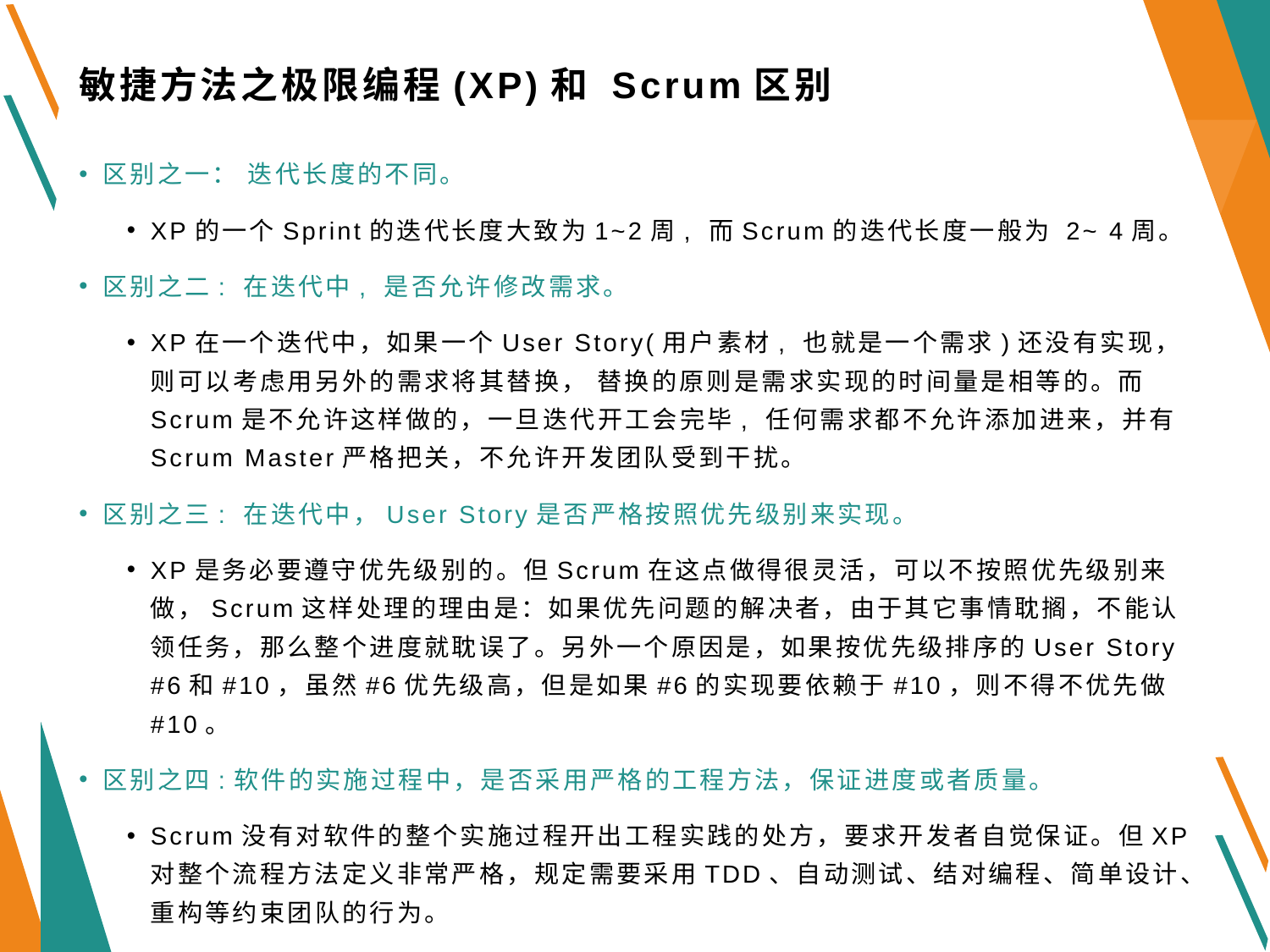

# 敏捷方法之极限编程(XP)和 Scrum区别
区别之一： 迭代长度的不同。
XP的一个Sprint的迭代长度大致为1~2周, 而Scrum的迭代长度一般为 2~ 4周。
区别之二: 在迭代中, 是否允许修改需求。
XP在一个迭代中，如果一个User Story(用户素材, 也就是一个需求)还没有实现， 则可以考虑用另外的需求将其替换， 替换的原则是需求实现的时间量是相等的。而Scrum是不允许这样做的，一旦迭代开工会完毕, 任何需求都不允许添加进来，并有Scrum Master严格把关，不允许开发团队受到干扰。
区别之三: 在迭代中，User Story是否严格按照优先级别来实现。
XP是务必要遵守优先级别的。但Scrum在这点做得很灵活，可以不按照优先级别来做，Scrum这样处理的理由是：如果优先问题的解决者，由于其它事情耽搁，不能认领任务，那么整个进度就耽误了。另外一个原因是，如果按优先级排序的User Story #6和#10，虽然#6优先级高，但是如果#6的实现要依赖于#10，则不得不优先做#10。
区别之四:软件的实施过程中，是否采用严格的工程方法，保证进度或者质量。
Scrum没有对软件的整个实施过程开出工程实践的处方，要求开发者自觉保证。但XP对整个流程方法定义非常严格，规定需要采用TDD、自动测试、结对编程、简单设计、重构等约束团队的行为。